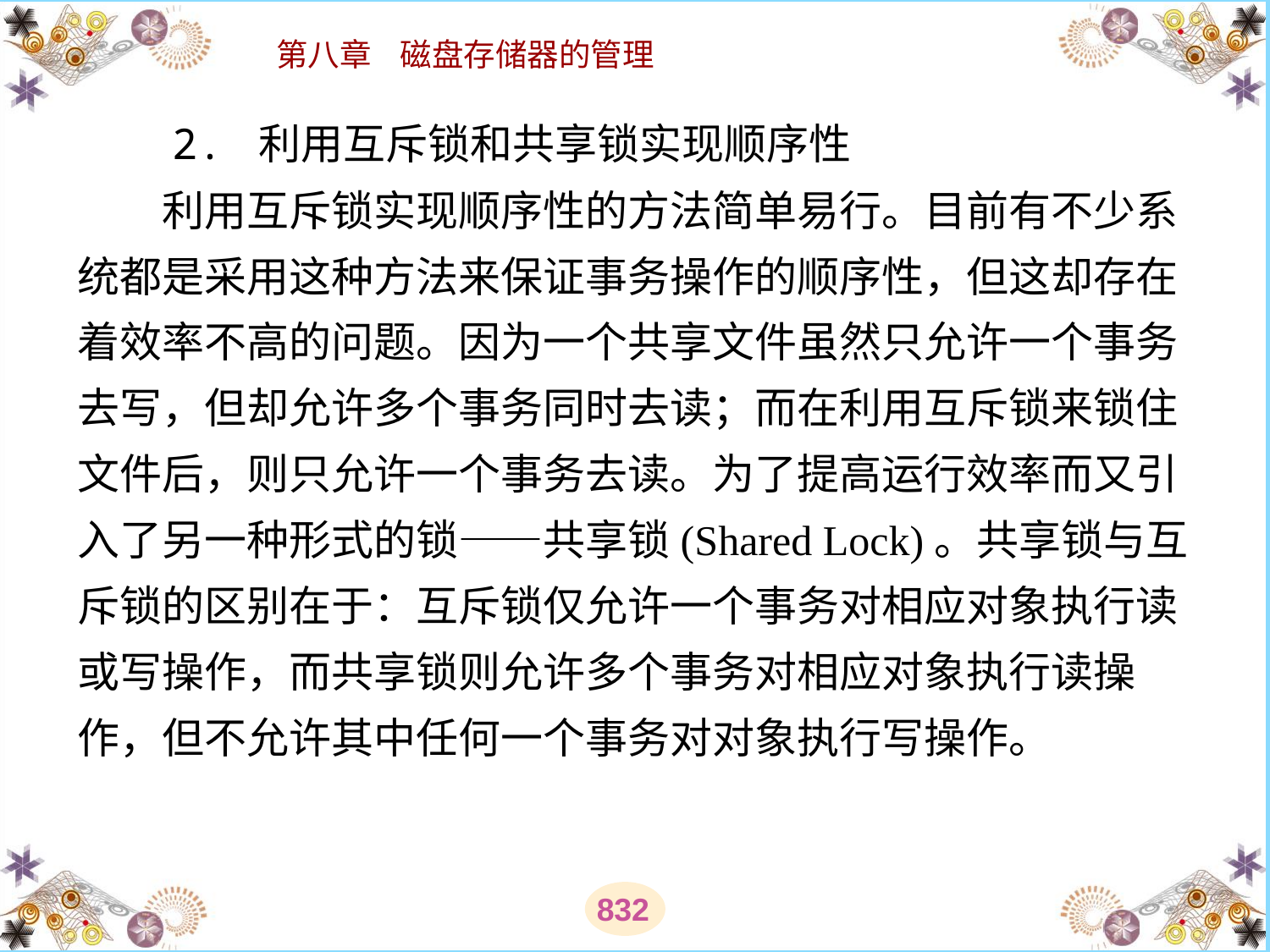

# 2. 利用互斥锁和共享锁实现顺序性 　　利用互斥锁实现顺序性的方法简单易行。目前有不少系统都是采用这种方法来保证事务操作的顺序性，但这却存在着效率不高的问题。因为一个共享文件虽然只允许一个事务去写，但却允许多个事务同时去读；而在利用互斥锁来锁住文件后，则只允许一个事务去读。为了提高运行效率而又引入了另一种形式的锁——共享锁(Shared Lock)。共享锁与互斥锁的区别在于：互斥锁仅允许一个事务对相应对象执行读或写操作，而共享锁则允许多个事务对相应对象执行读操作，但不允许其中任何一个事务对对象执行写操作。